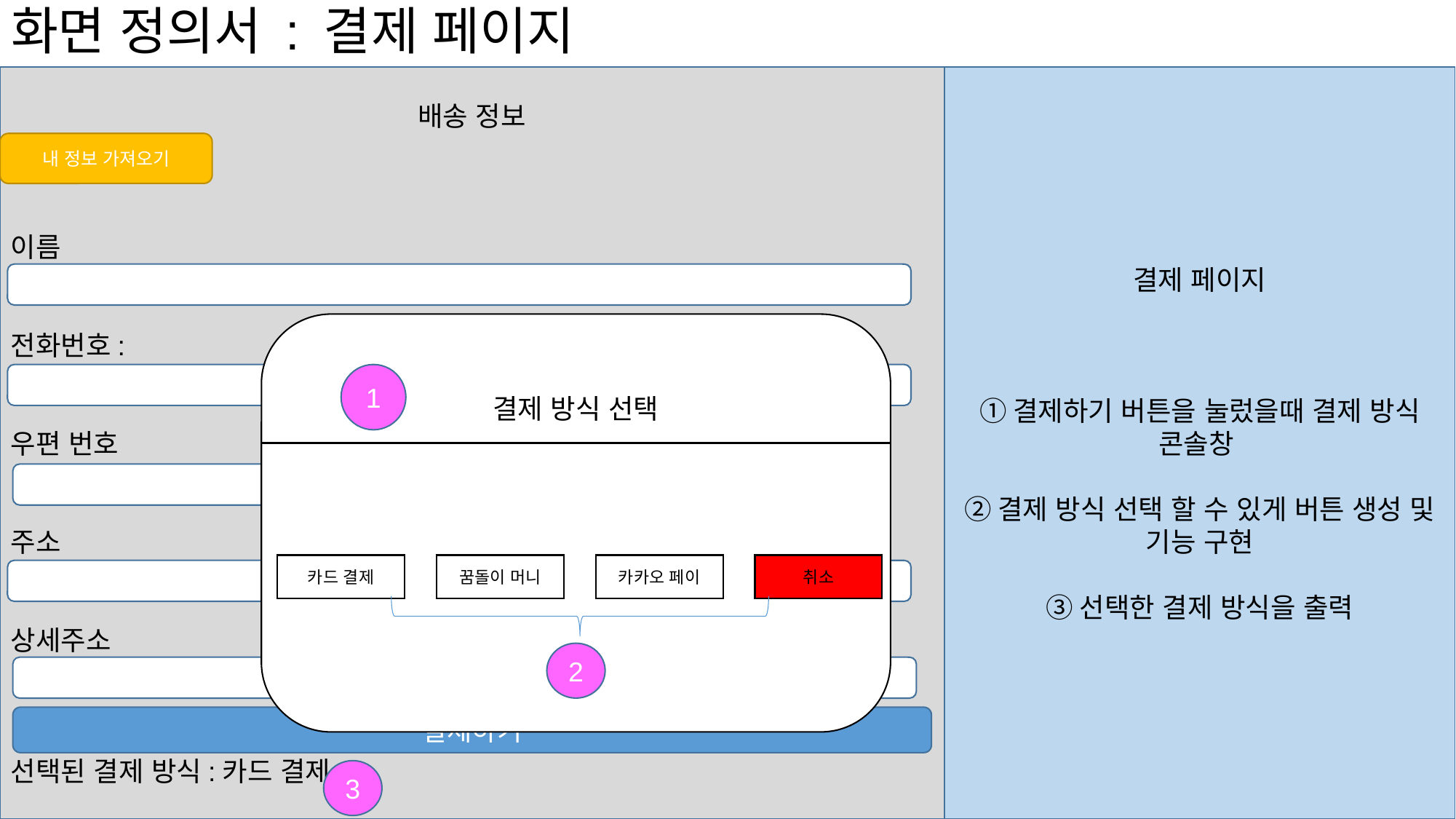

# 화면 정의서 : 결제 페이지

배송 정보

이름

전화번호:

우편 번호

주소

상세주소

선택된 결제 방식:카드 결제
결제 페이지

①결제하기 버튼을 눌렀을때 결제 방식 콘솔창

②결제 방식 선택 할 수 있게 버튼 생성 및 기능 구현

③선택한 결제 방식을 출력
내 정보 가져오기

결제 방식 선택

1

우편번호찾기

꿈돌이 머니
카카오 페이
취소
카드 결제

2

결제하기
3